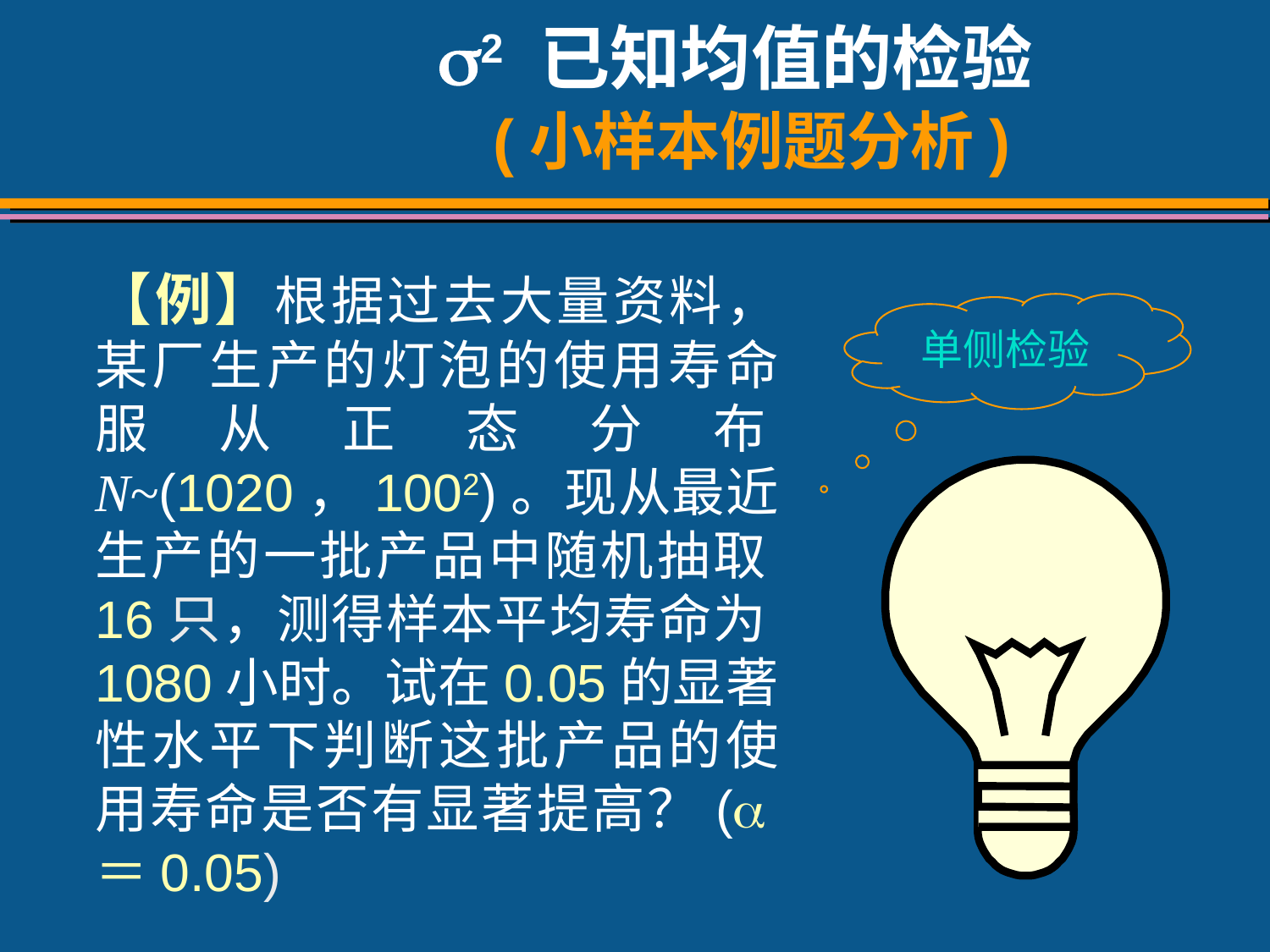

# σ2 已知均值的检验 (小样本例题分析)
【例】根据过去大量资料，某厂生产的灯泡的使用寿命服从正态分布N~(1020，1002)。现从最近生产的一批产品中随机抽取16只，测得样本平均寿命为1080小时。试在0.05的显著性水平下判断这批产品的使用寿命是否有显著提高？(α＝0.05)
单侧检验